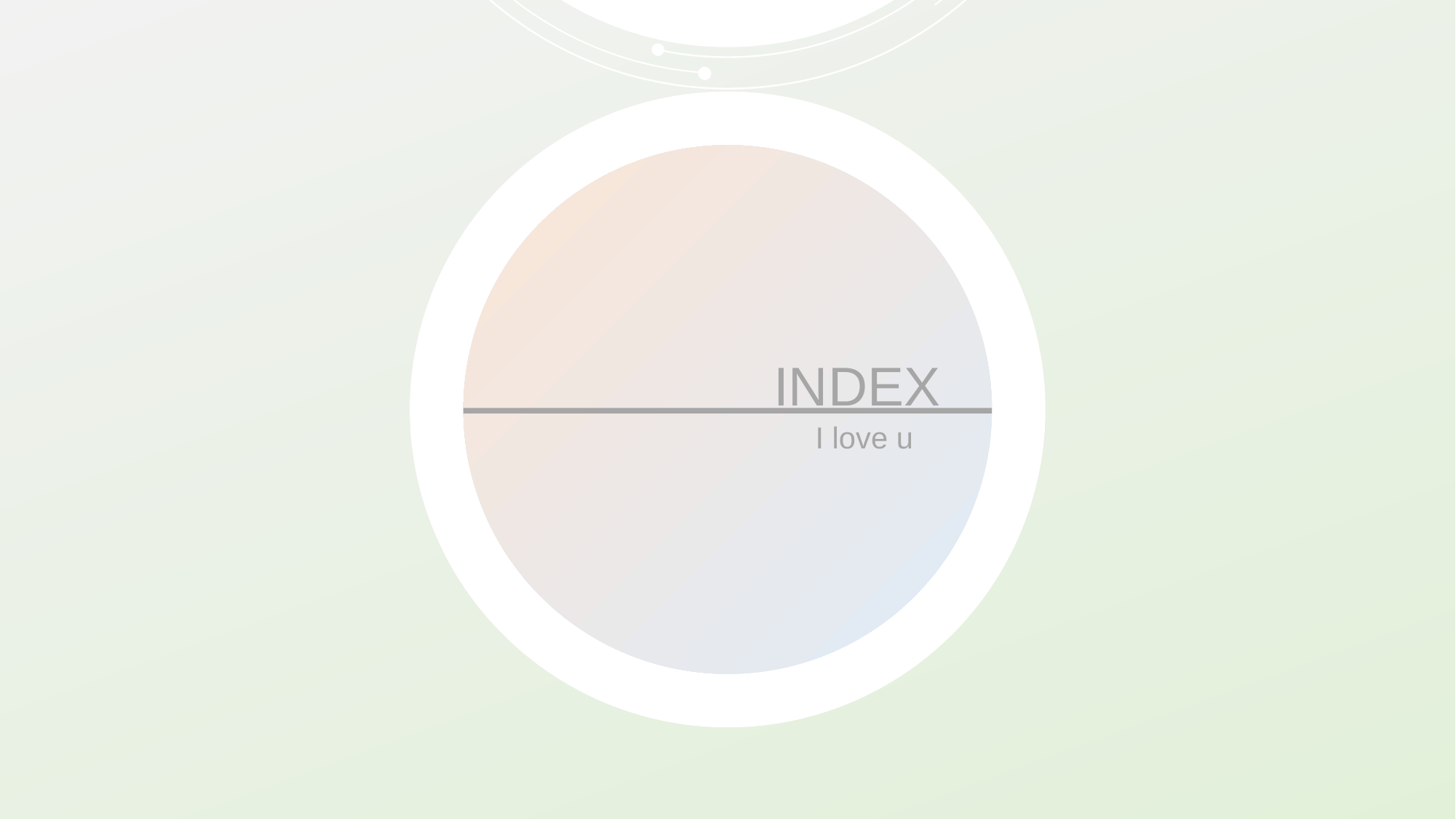

Ice coding
challenge
게임으로
코딩을
배우다

팀원소개

INDEX

     I love u

프로그램 기획
제작 환경
시연 영상
보완점